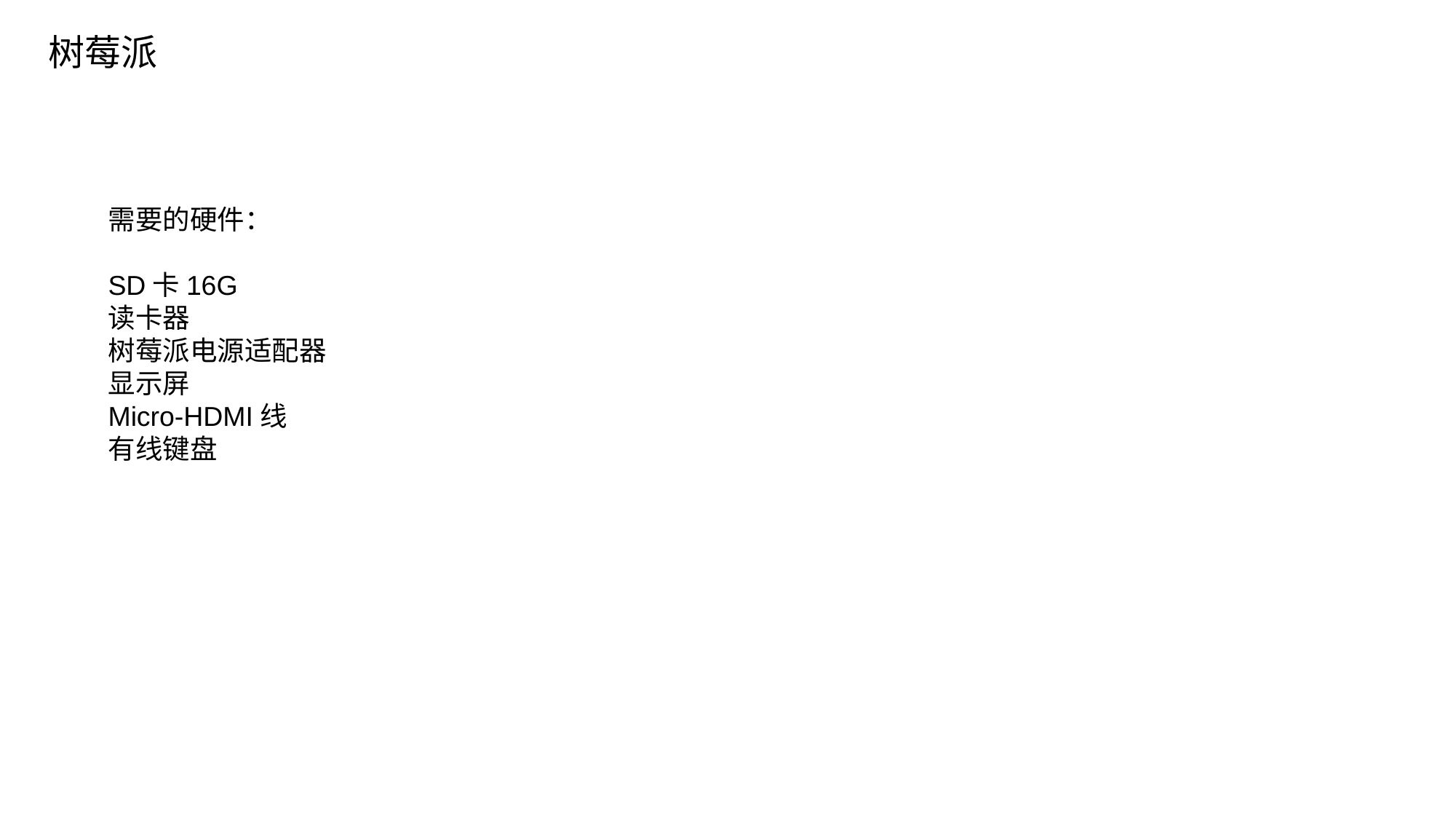

树莓派
需要的硬件：

SD卡16G
读卡器
树莓派电源适配器
显示屏
Micro-HDMI线
有线键盘